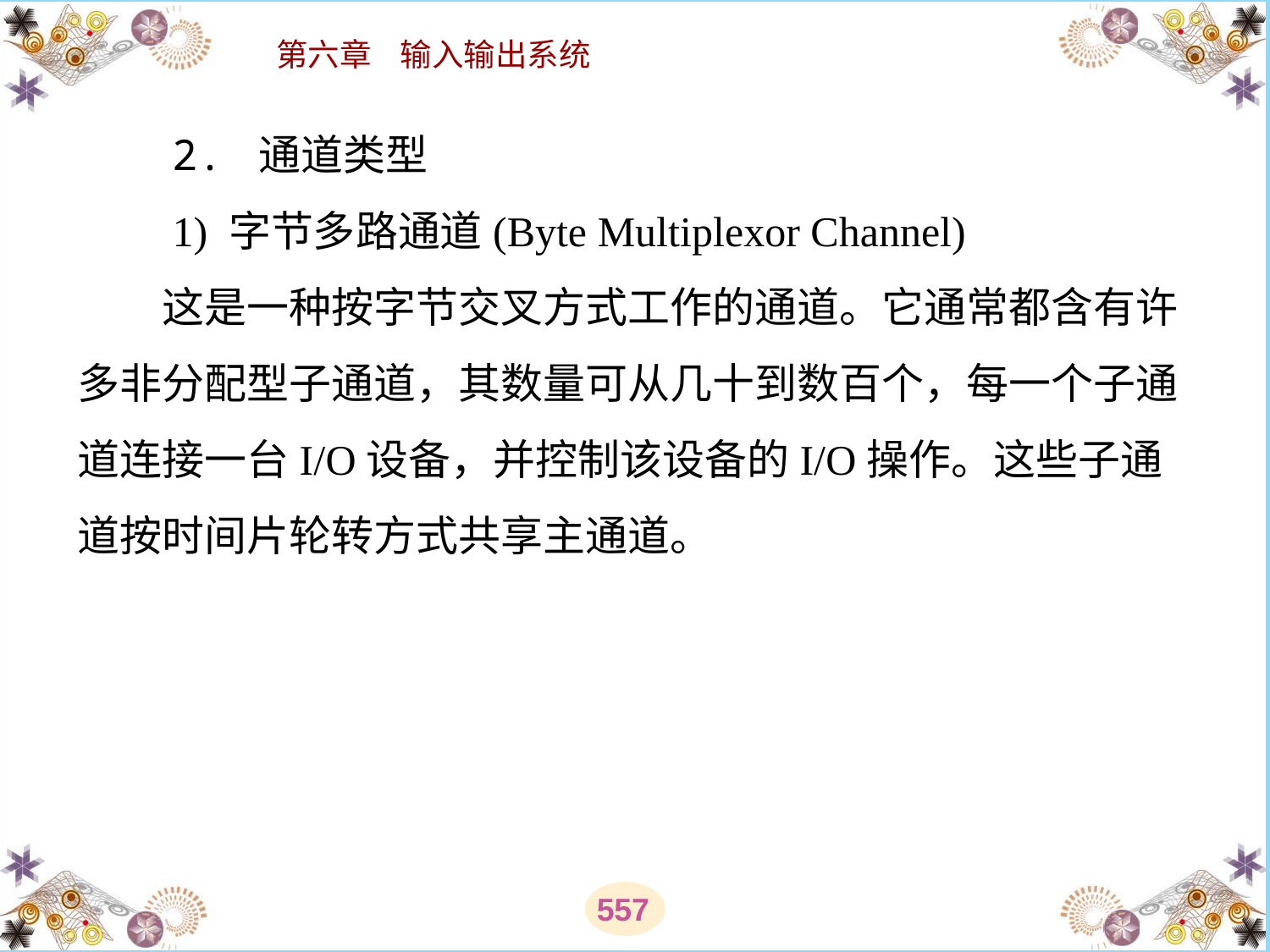

# 2. 通道类型 　　1) 字节多路通道(Byte Multiplexor Channel) 　　这是一种按字节交叉方式工作的通道。它通常都含有许多非分配型子通道，其数量可从几十到数百个，每一个子通道连接一台I/O设备，并控制该设备的I/O操作。这些子通道按时间片轮转方式共享主通道。